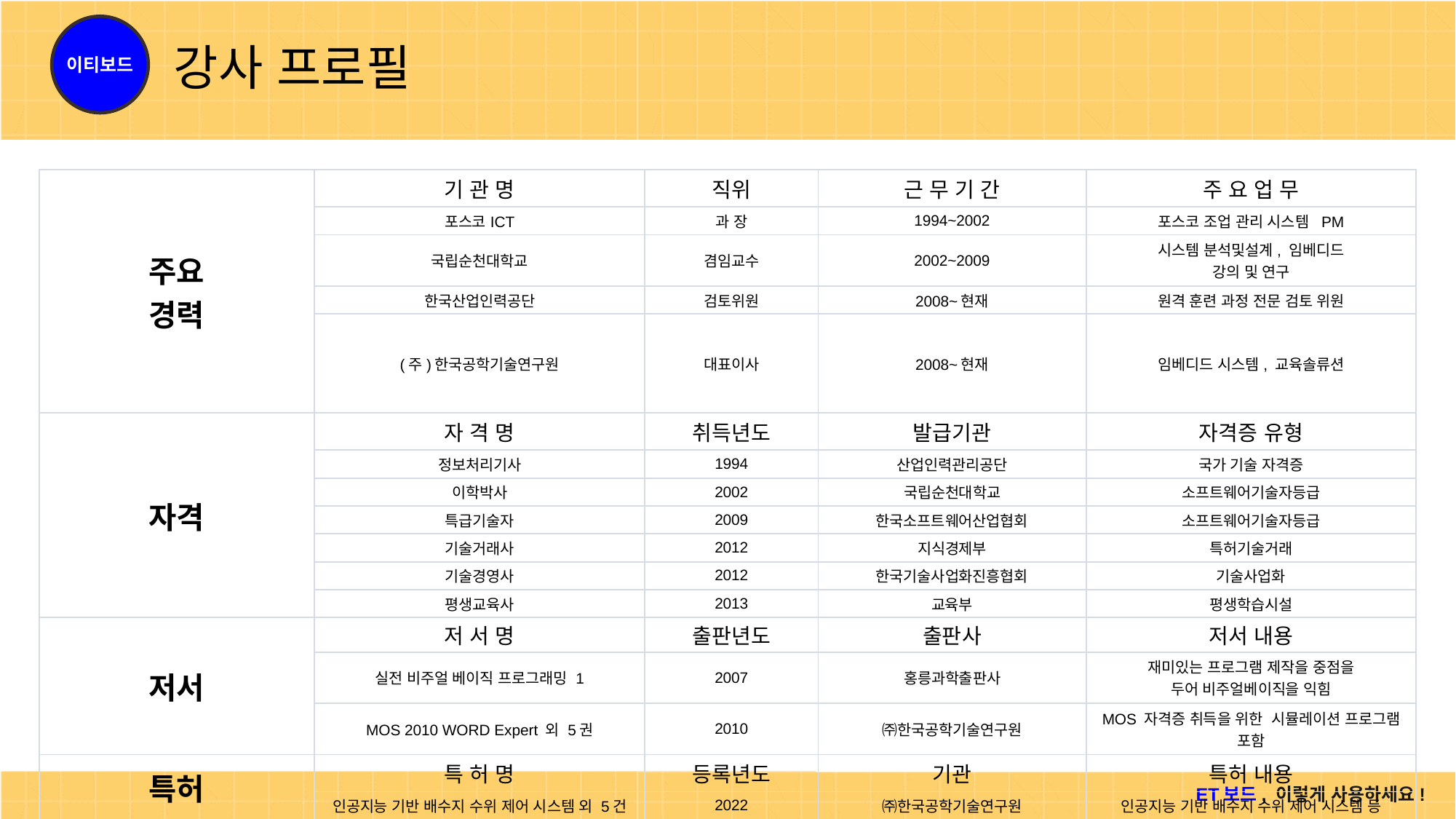

# 강사 프로필
| 주요 경력 | 기 관 명 | 직위 | 근 무 기 간 | 주 요 업 무 |
| --- | --- | --- | --- | --- |
|  | 포스코ICT | 과 장 | 1994~2002 | 포스코 조업 관리 시스템 PM |
|  | 국립순천대학교 | 겸임교수 | 2002~2009 | 시스템 분석및설계, 임베디드 강의 및 연구 |
|  | 한국산업인력공단 | 검토위원 | 2008~현재 | 원격 훈련 과정 전문 검토 위원 |
|  | (주)한국공학기술연구원 | 대표이사 | 2008~현재 | 임베디드 시스템, 교육솔류션 |
| 자격 | 자 격 명 | 취득년도 | 발급기관 | 자격증 유형 |
|  | 정보처리기사 | 1994 | 산업인력관리공단 | 국가 기술 자격증 |
|  | 이학박사 | 2002 | 국립순천대학교 | 소프트웨어기술자등급 |
|  | 특급기술자 | 2009 | 한국소프트웨어산업협회 | 소프트웨어기술자등급 |
|  | 기술거래사 | 2012 | 지식경제부 | 특허기술거래 |
|  | 기술경영사 | 2012 | 한국기술사업화진흥협회 | 기술사업화 |
|  | 평생교육사 | 2013 | 교육부 | 평생학습시설 |
| 저서 | 저 서 명 | 출판년도 | 출판사 | 저서 내용 |
|  | 실전 비주얼 베이직 프로그래밍 1 | 2007 | 홍릉과학출판사 | 재미있는 프로그램 제작을 중점을 두어 비주얼베이직을 익힘 |
|  | MOS 2010 WORD Expert 외 5권 | 2010 | ㈜한국공학기술연구원 | MOS 자격증 취득을 위한 시뮬레이션 프로그램 포함 |
| 특허 | 특 허 명 | 등록년도 | 기관 | 특허 내용 |
|  | 인공지능 기반 배수지 수위 제어 시스템 외 5건 | 2022 | ㈜한국공학기술연구원 | 인공지능 기반 배수지 수위 제어 시스템 등 |